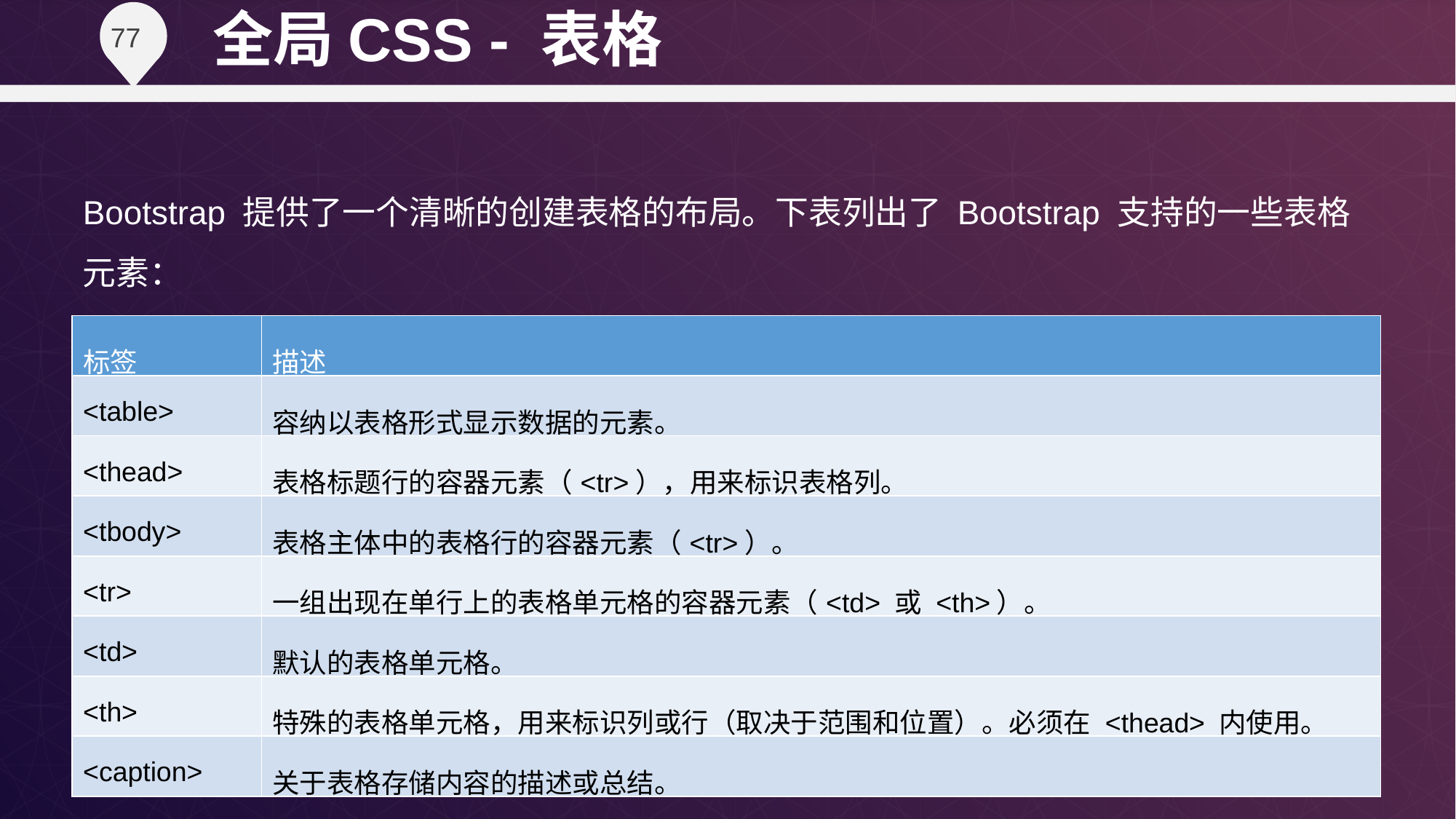

全局CSS - 表格
Bootstrap 提供了一个清晰的创建表格的布局。下表列出了 Bootstrap 支持的一些表格元素：
| 标签 | 描述 |
| --- | --- |
| <table> | 容纳以表格形式显示数据的元素。 |
| <thead> | 表格标题行的容器元素（<tr>），用来标识表格列。 |
| <tbody> | 表格主体中的表格行的容器元素（<tr>）。 |
| <tr> | 一组出现在单行上的表格单元格的容器元素（<td> 或 <th>）。 |
| <td> | 默认的表格单元格。 |
| <th> | 特殊的表格单元格，用来标识列或行（取决于范围和位置）。必须在 <thead> 内使用。 |
| <caption> | 关于表格存储内容的描述或总结。 |